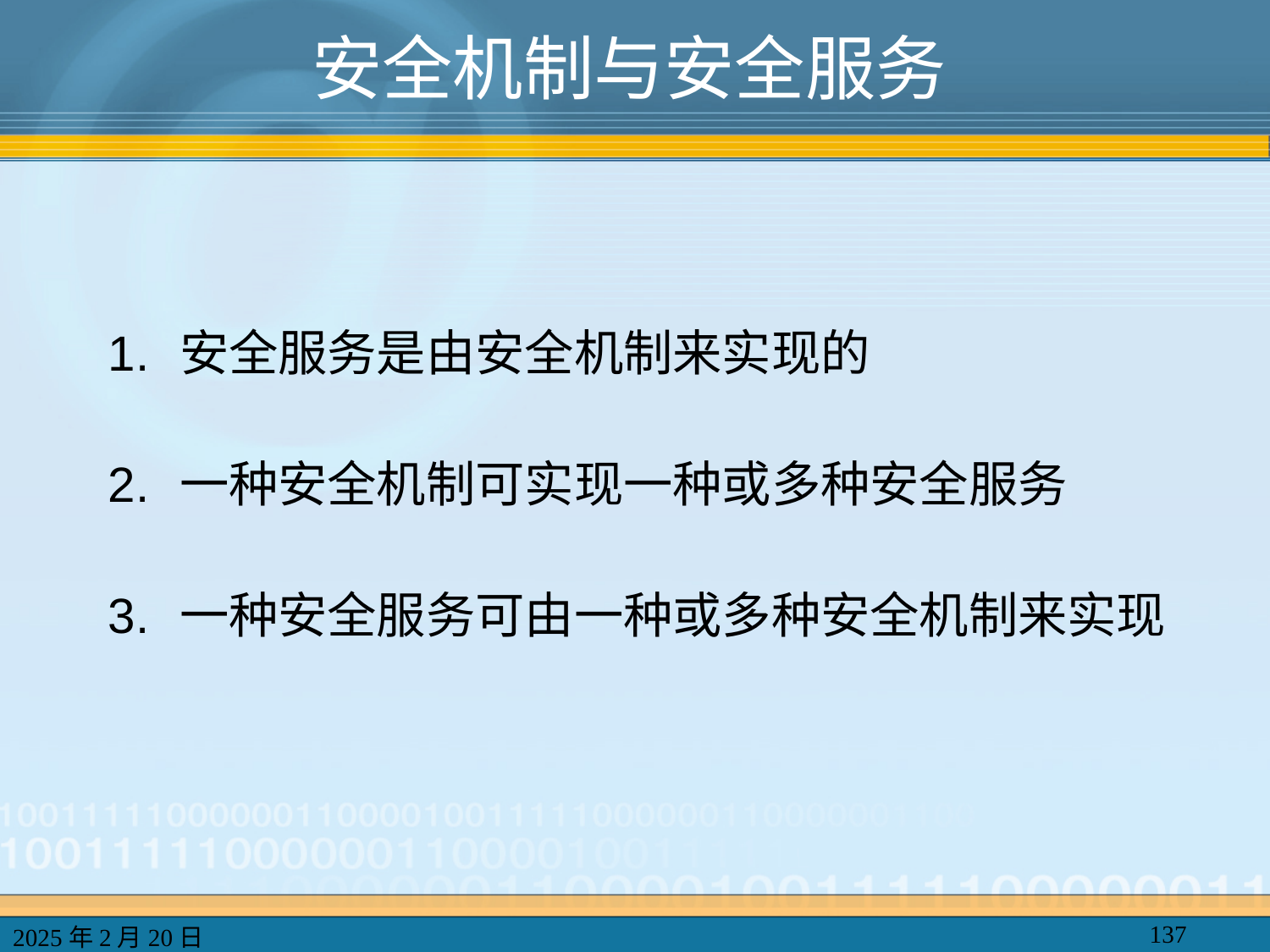

# 安全机制与安全服务
安全服务是由安全机制来实现的
一种安全机制可实现一种或多种安全服务
一种安全服务可由一种或多种安全机制来实现
137
2025年2月20日